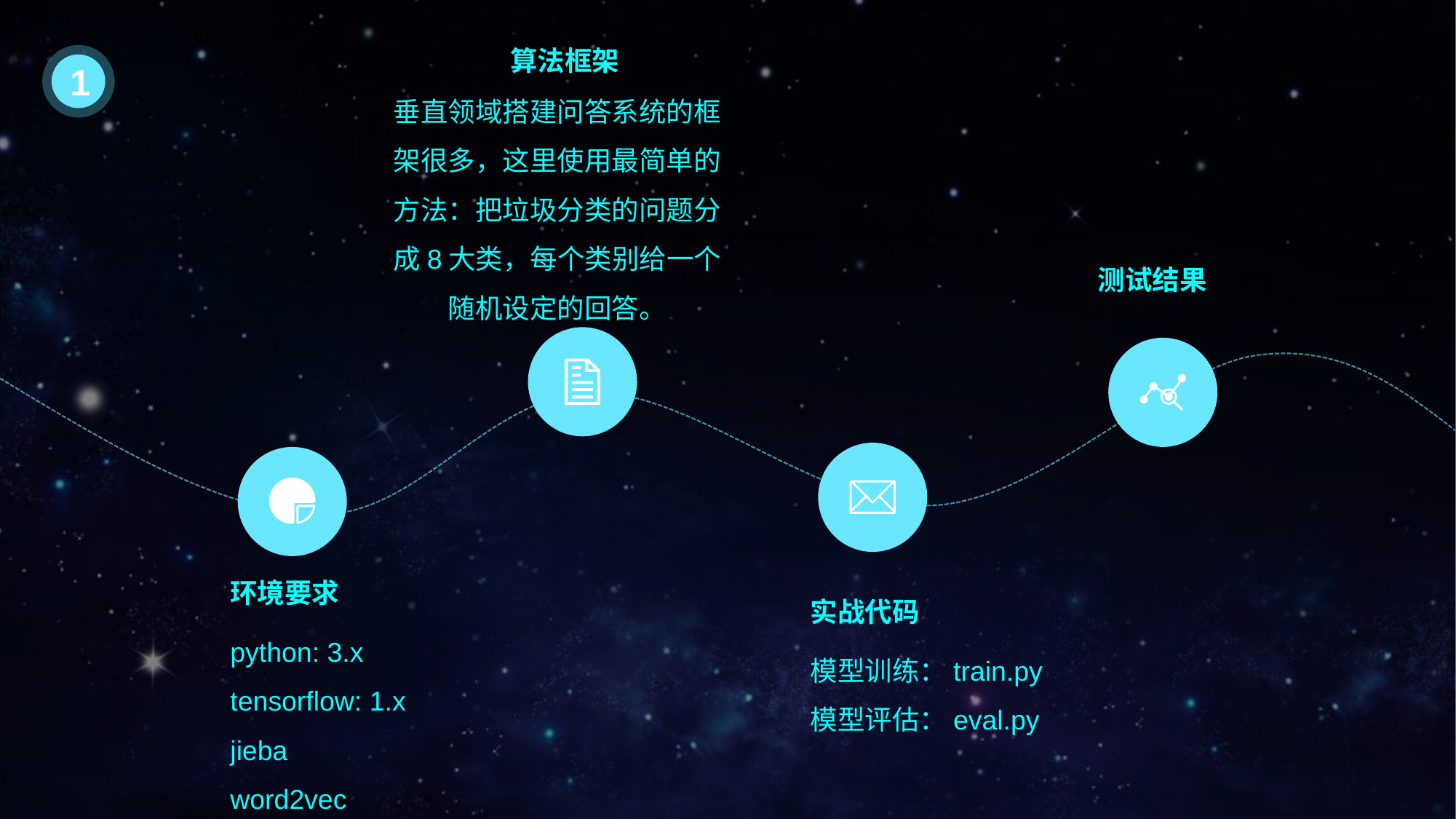

算法框架
垂直领域搭建问答系统的框架很多，这里使用最简单的方法：把垃圾分类的问题分成8大类，每个类别给一个随机设定的回答。

1
测试结果

环境要求
python: 3.x
tensorflow: 1.x
jieba
word2vec
实战代码
模型训练：train.py
模型评估：eval.py